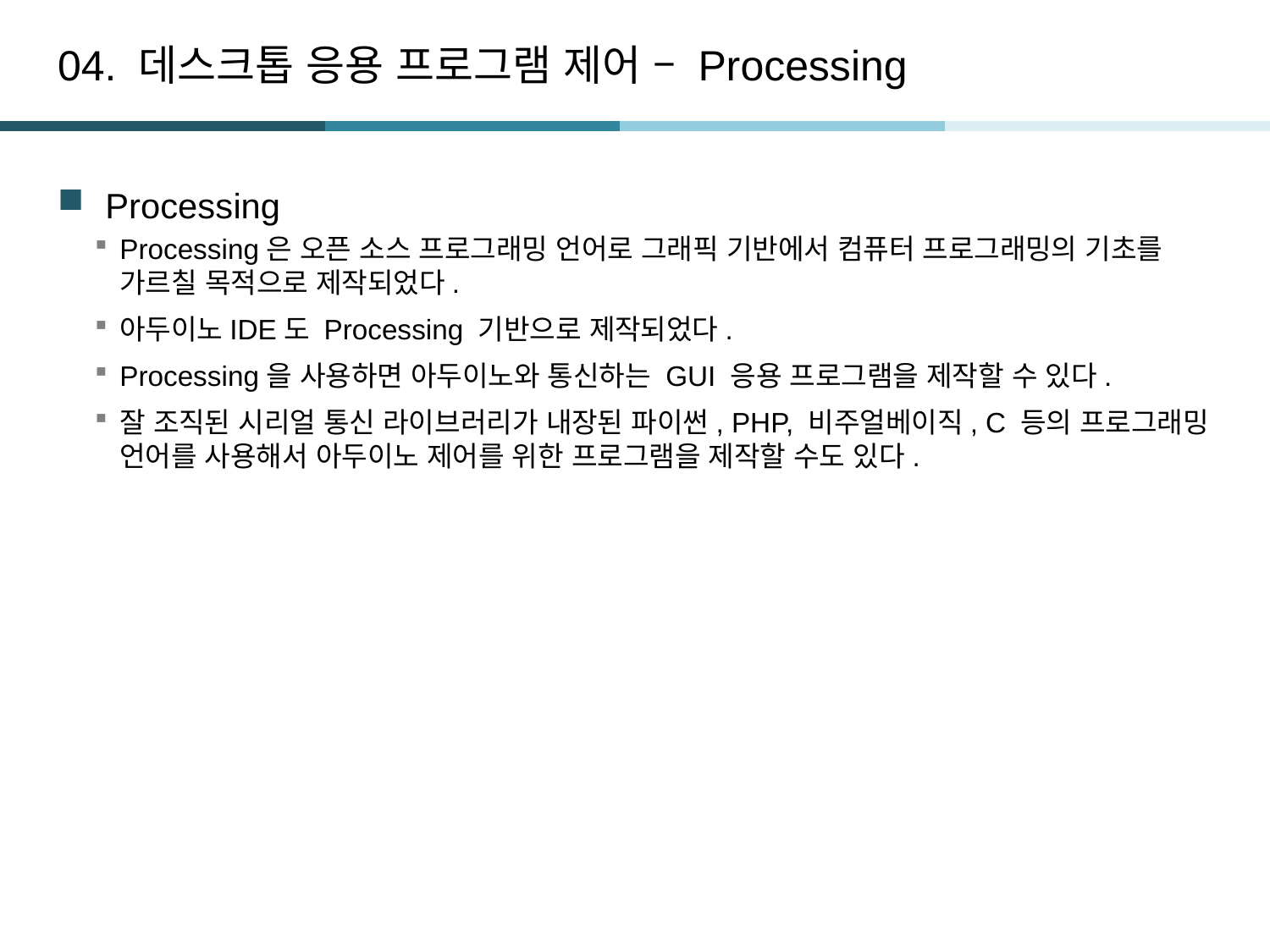

# 04. 데스크톱 응용 프로그램 제어 – Processing
Processing
Processing은 오픈 소스 프로그래밍 언어로 그래픽 기반에서 컴퓨터 프로그래밍의 기초를 가르칠 목적으로 제작되었다.
아두이노IDE도 Processing 기반으로 제작되었다.
Processing을 사용하면 아두이노와 통신하는 GUI 응용 프로그램을 제작할 수 있다.
잘 조직된 시리얼 통신 라이브러리가 내장된 파이썬, PHP, 비주얼베이직, C 등의 프로그래밍 언어를 사용해서 아두이노 제어를 위한 프로그램을 제작할 수도 있다.